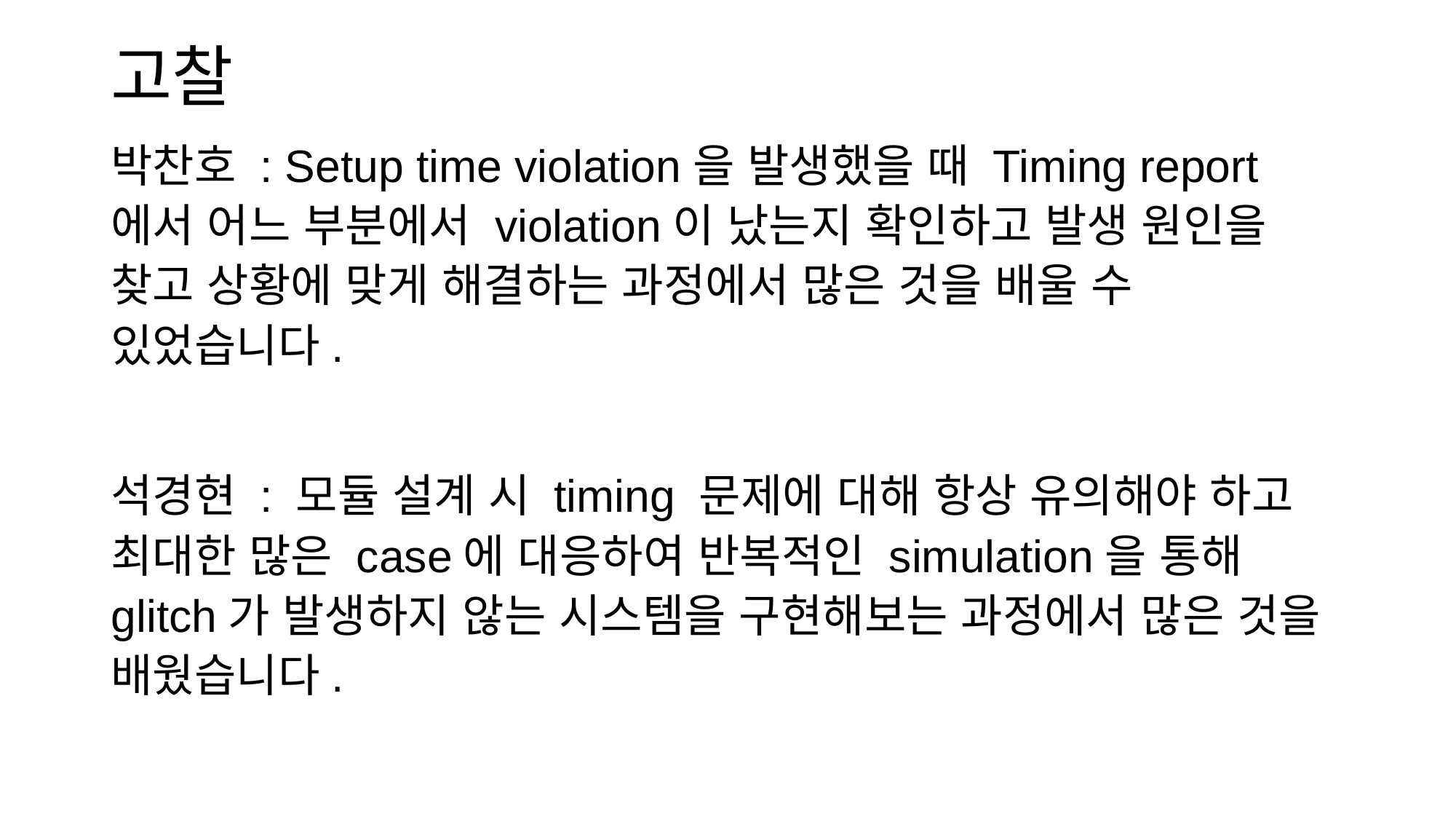

# 고찰
박찬호 : Setup time violation을 발생했을 때 Timing report에서 어느 부분에서 violation이 났는지 확인하고 발생 원인을 찾고 상황에 맞게 해결하는 과정에서 많은 것을 배울 수 있었습니다.

석경현 : 모듈 설계 시 timing 문제에 대해 항상 유의해야 하고 최대한 많은 case에 대응하여 반복적인 simulation을 통해 glitch가 발생하지 않는 시스템을 구현해보는 과정에서 많은 것을 배웠습니다.